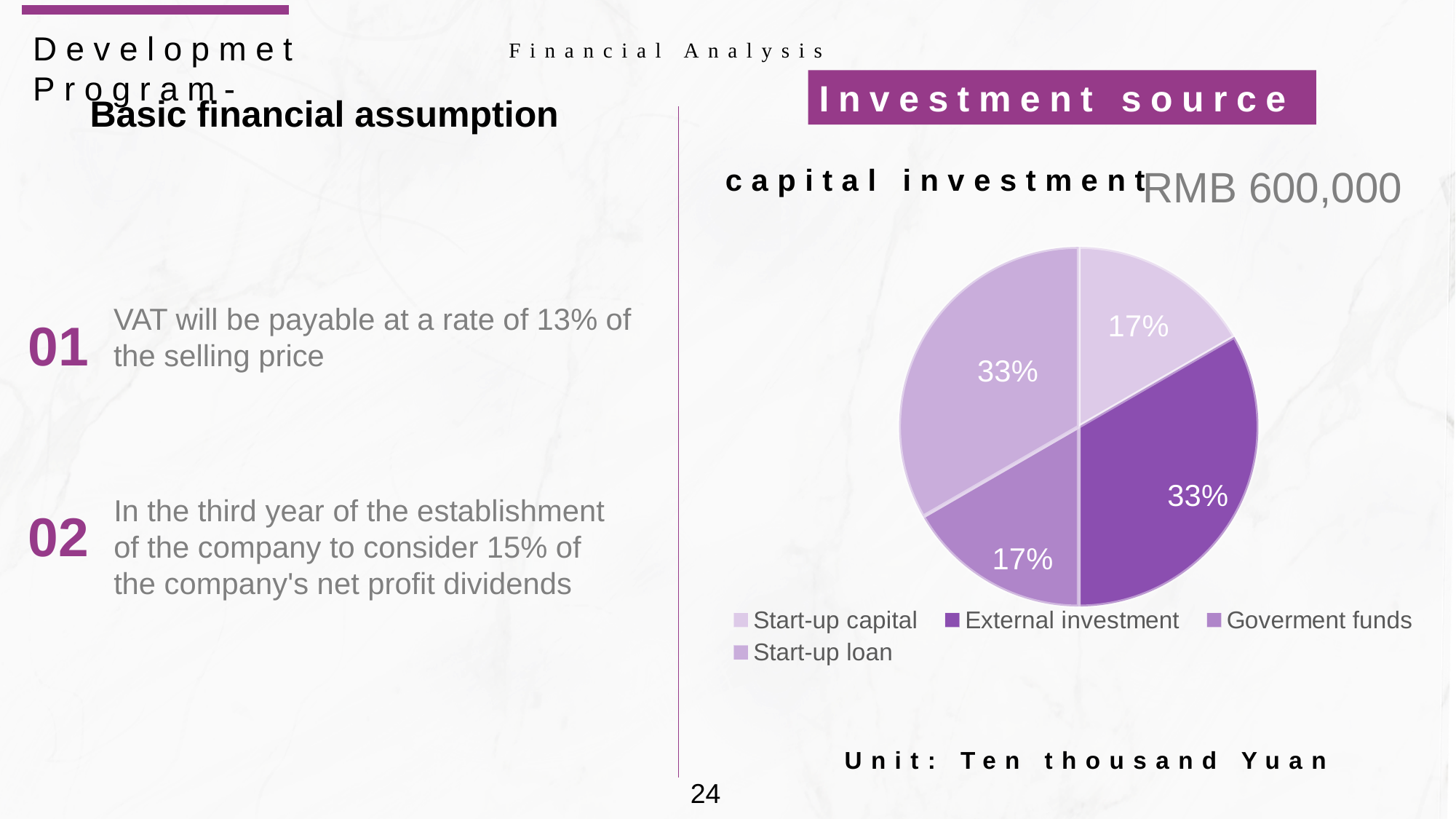

### Chart

| Category | 系列 1 | 系列 2 | 系列 3 |
|---|---|---|---|
| Start-up capital | 10.0 | 2.4 | 2.0 |
| External investment | 20.0 | 4.4 | 2.0 |
| Goverment funds | 10.0 | 1.8 | 3.0 |
| Start-up loan | 20.0 | 2.8 | 5.0 |
 Financial Analysis
Developmet Program-
Investment source
Basic financial assumption
capital investment
RMB 600,000

VAT will be payable at a rate of 13% of the selling price
01
In the third year of the establishment of the company to consider 15% of the company's net profit dividends
02
Unit: Ten thousand Yuan
24